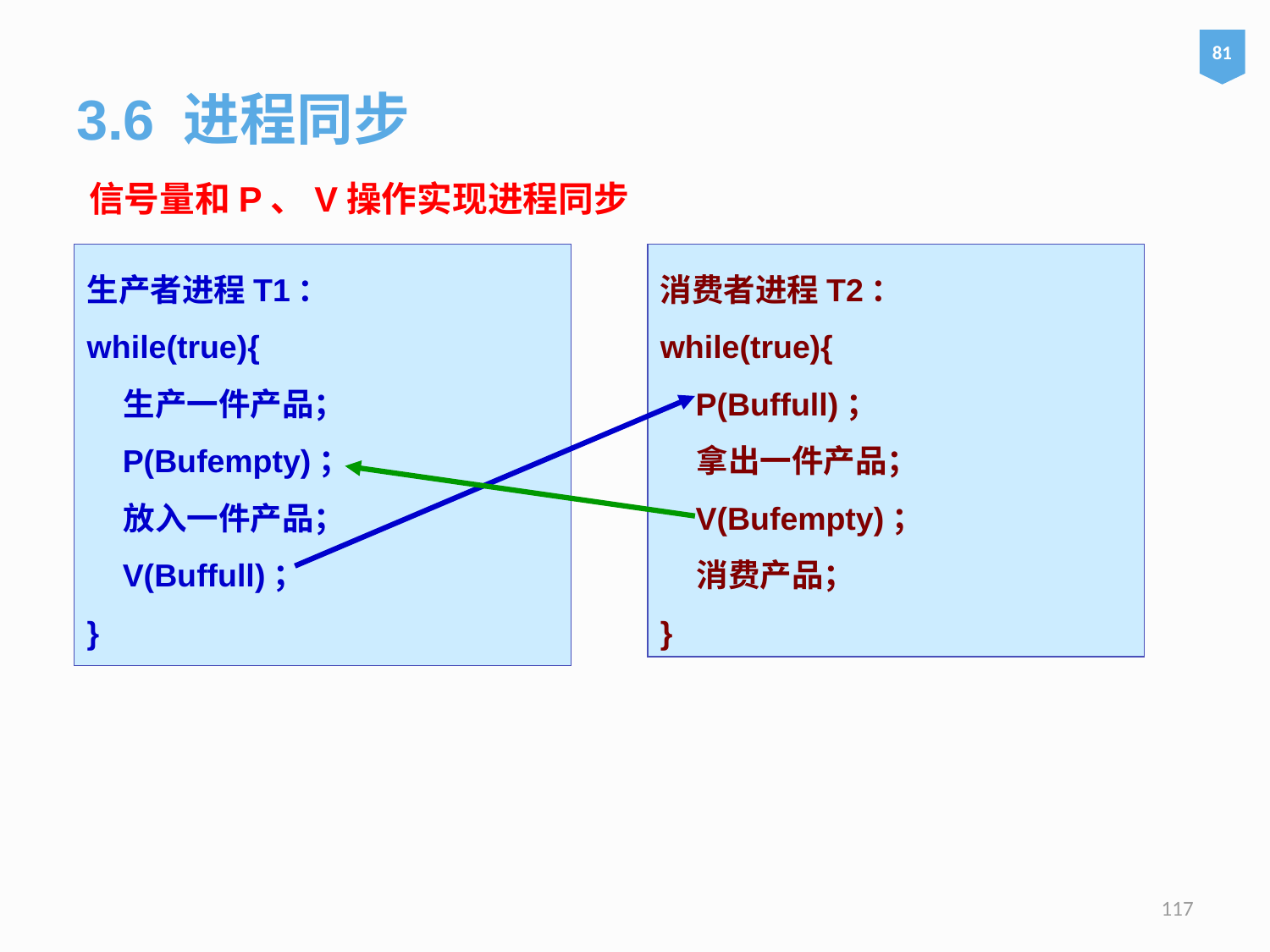

81
3.6 进程同步
信号量和P、V操作实现进程同步

生产者进程T1：
while(true){
    生产一件产品；
    P(Bufempty)；
    放入一件产品；
    V(Buffull)；
}
消费者进程T2：
while(true){
    P(Buffull)；
    拿出一件产品；
    V(Bufempty)；
    消费产品；
}

117